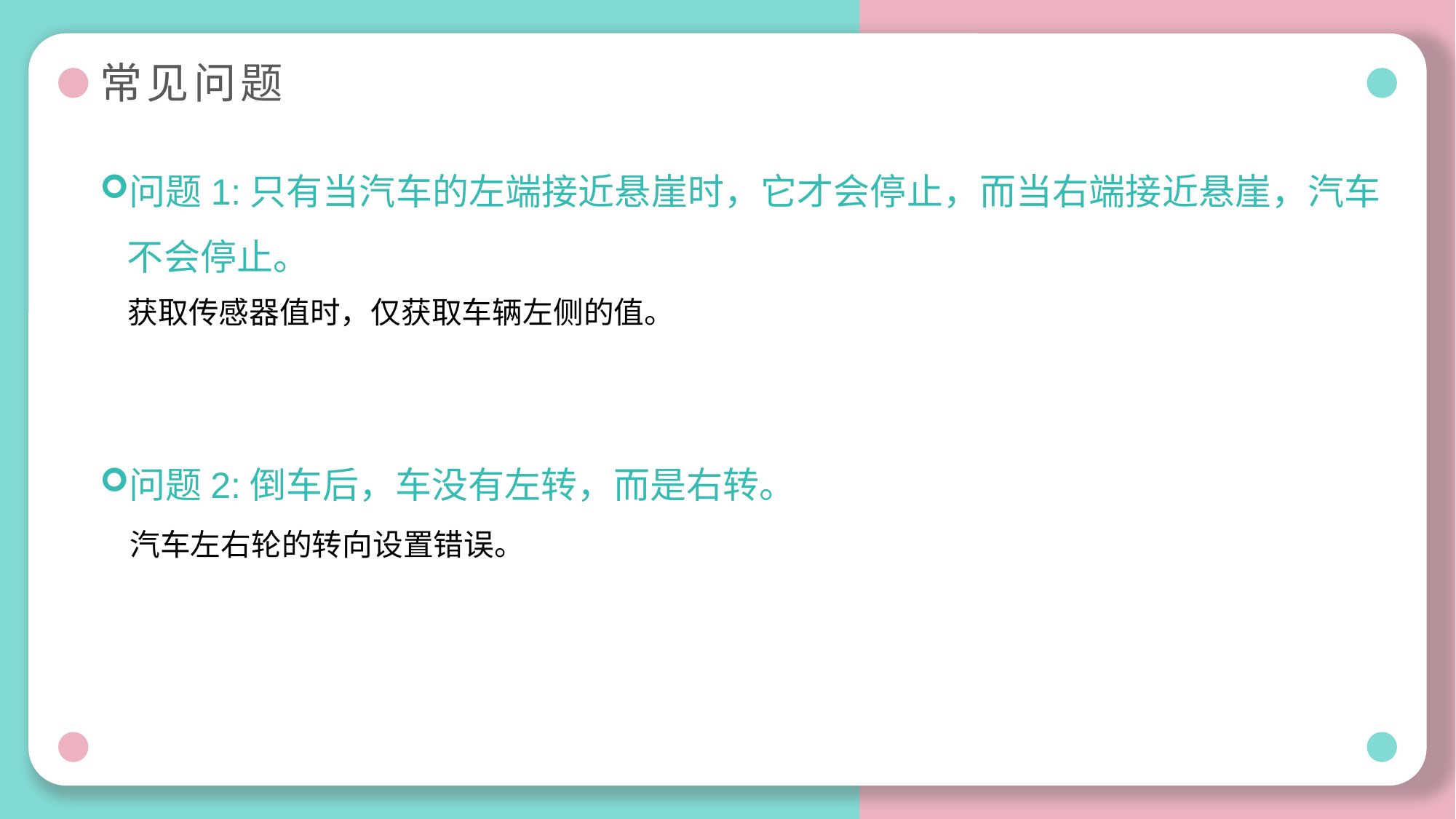

# 常见问题
问题1:只有当汽车的左端接近悬崖时，它才会停止，而当右端接近悬崖，汽车不会停止。
获取传感器值时，仅获取车辆左侧的值。
问题2:倒车后，车没有左转，而是右转。
汽车左右轮的转向设置错误。